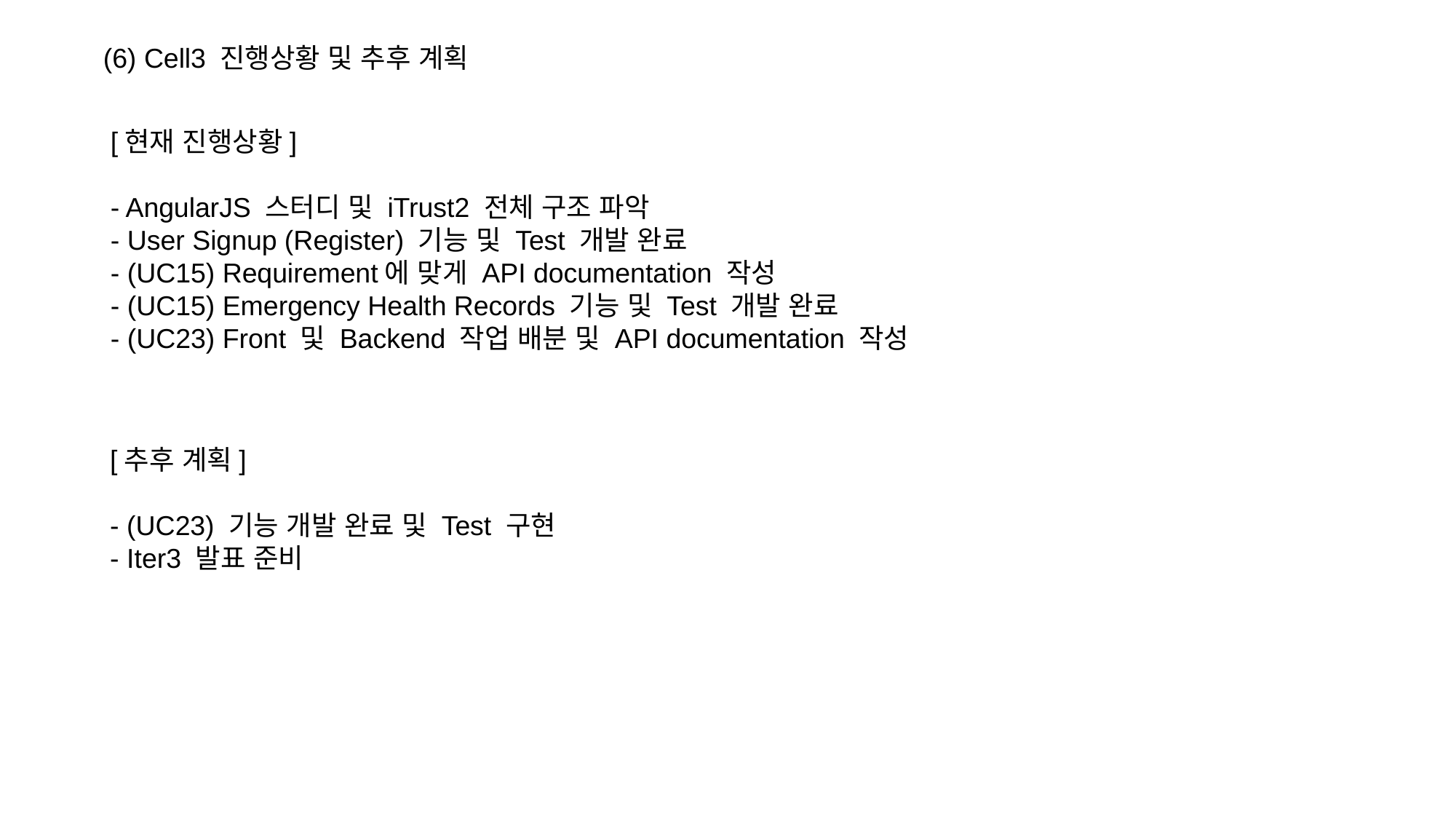

(6) Cell3 진행상황 및 추후 계획
[현재 진행상황]

- AngularJS 스터디 및 iTrust2 전체 구조 파악
- User Signup (Register) 기능 및 Test 개발 완료
- (UC15) Requirement에 맞게 API documentation 작성
- (UC15) Emergency Health Records 기능 및 Test 개발 완료
- (UC23) Front 및 Backend 작업 배분 및 API documentation 작성
[추후 계획]

- (UC23) 기능 개발 완료 및 Test 구현
- Iter3 발표 준비